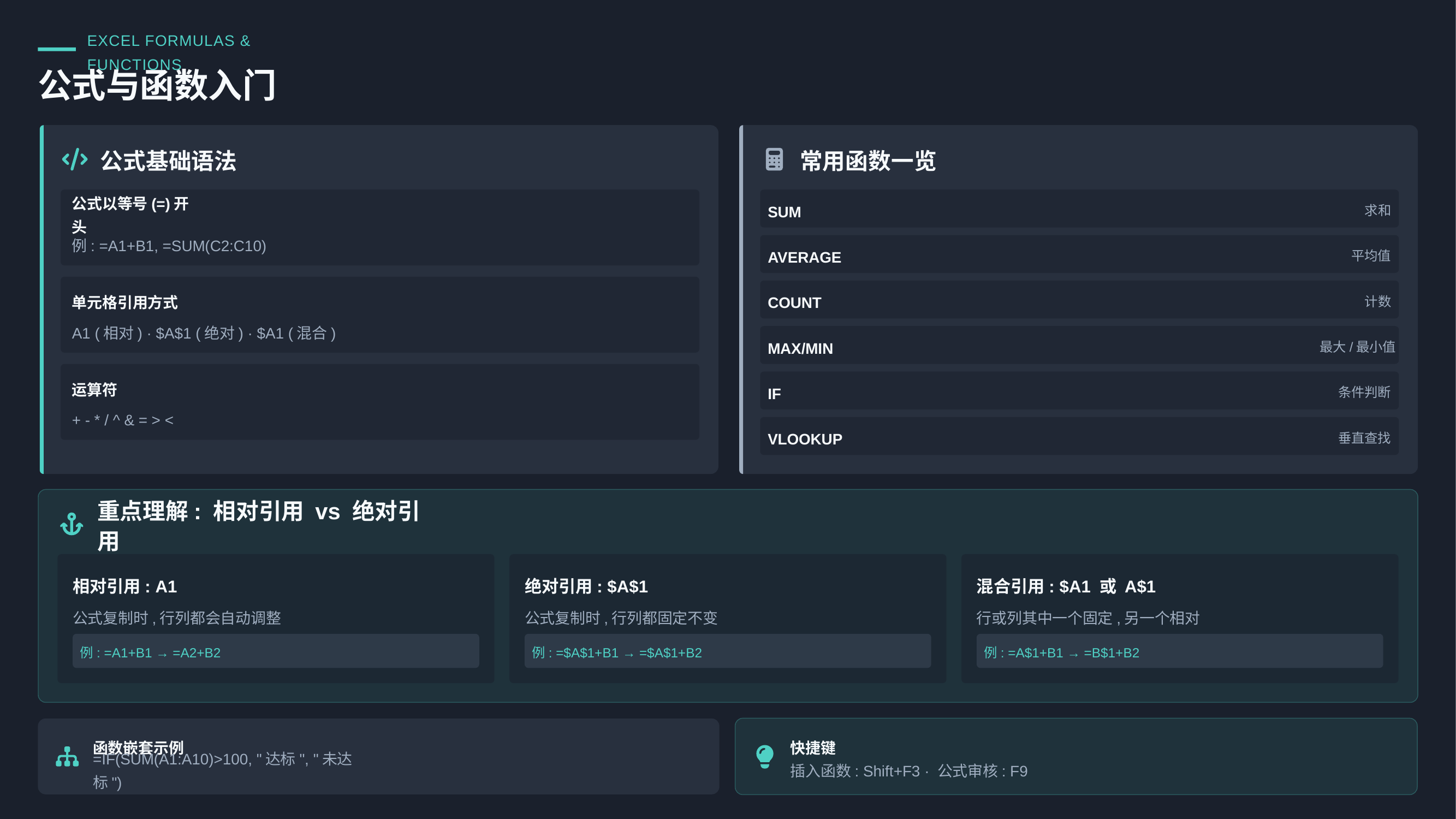

EXCEL FORMULAS & FUNCTIONS

公式与函数入门

公式基础语法
常用函数一览

SUM
求和
公式以等号(=)开头
例: =A1+B1, =SUM(C2:C10)

AVERAGE
平均值

单元格引用方式
COUNT
计数
A1 (相对) · $A$1 (绝对) · $A1 (混合)

MAX/MIN
最大/最小值

运算符
IF
条件判断
+ - * / ^ & = > <

VLOOKUP
垂直查找

重点理解: 相对引用 vs 绝对引用

相对引用: A1
绝对引用: $A$1
混合引用: $A1 或 A$1
公式复制时,行列都会自动调整
公式复制时,行列都固定不变
行或列其中一个固定,另一个相对

例: =A1+B1 → =A2+B2

例: =$A$1+B1 → =$A$1+B2

例: =A$1+B1 → =B$1+B2

函数嵌套示例
快捷键

=IF(SUM(A1:A10)>100, "达标", "未达标")
插入函数: Shift+F3 · 公式审核: F9